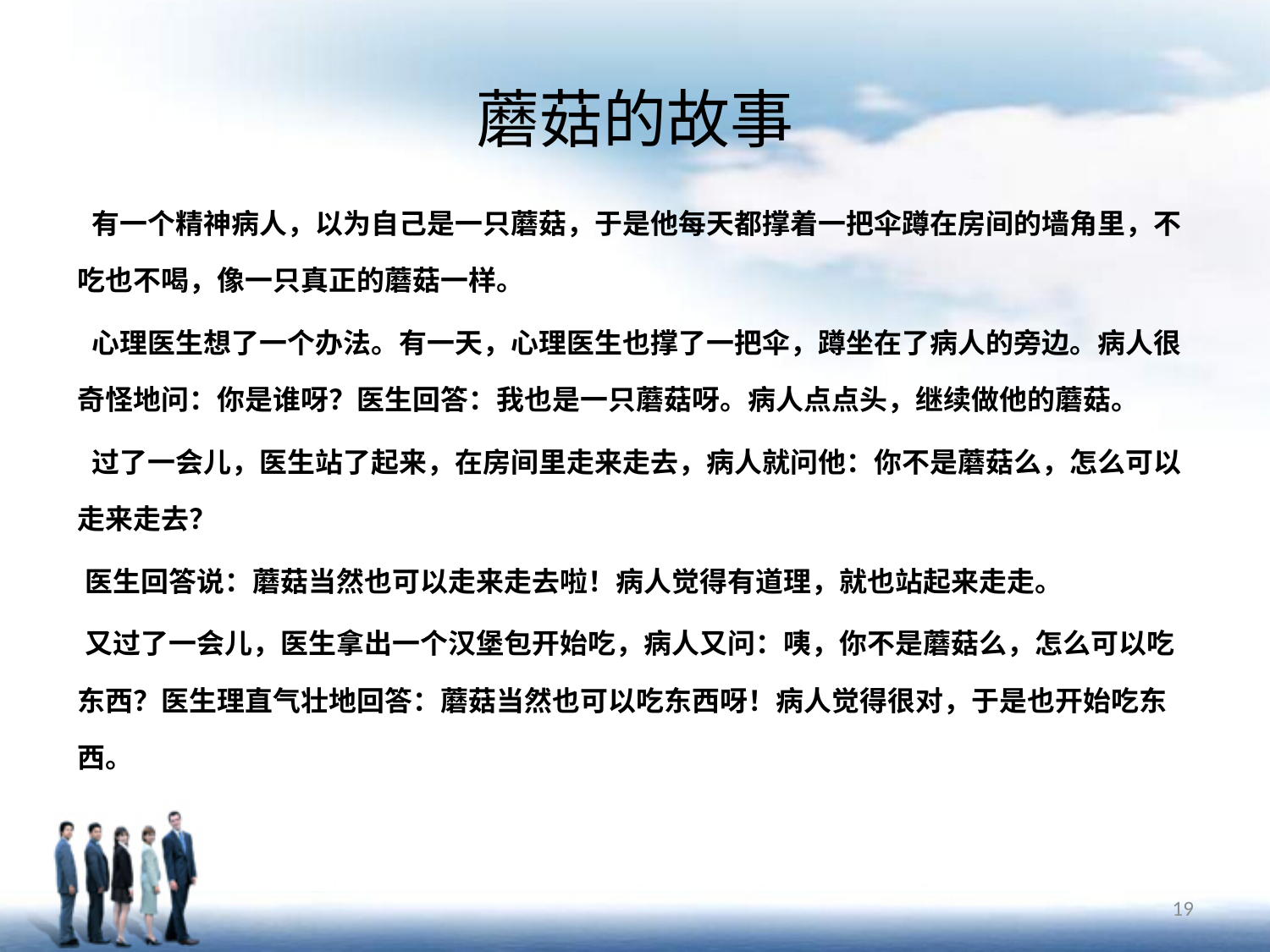

# 蘑菇的故事

  有一个精神病人，以为自己是一只蘑菇，于是他每天都撑着一把伞蹲在房间的墙角里，不吃也不喝，像一只真正的蘑菇一样。
  心理医生想了一个办法。有一天，心理医生也撑了一把伞，蹲坐在了病人的旁边。病人很奇怪地问：你是谁呀？医生回答：我也是一只蘑菇呀。病人点点头，继续做他的蘑菇。
  过了一会儿，医生站了起来，在房间里走来走去，病人就问他：你不是蘑菇么，怎么可以走来走去？
 医生回答说：蘑菇当然也可以走来走去啦！病人觉得有道理，就也站起来走走。
 又过了一会儿，医生拿出一个汉堡包开始吃，病人又问：咦，你不是蘑菇么，怎么可以吃东西？医生理直气壮地回答：蘑菇当然也可以吃东西呀！病人觉得很对，于是也开始吃东西。

19